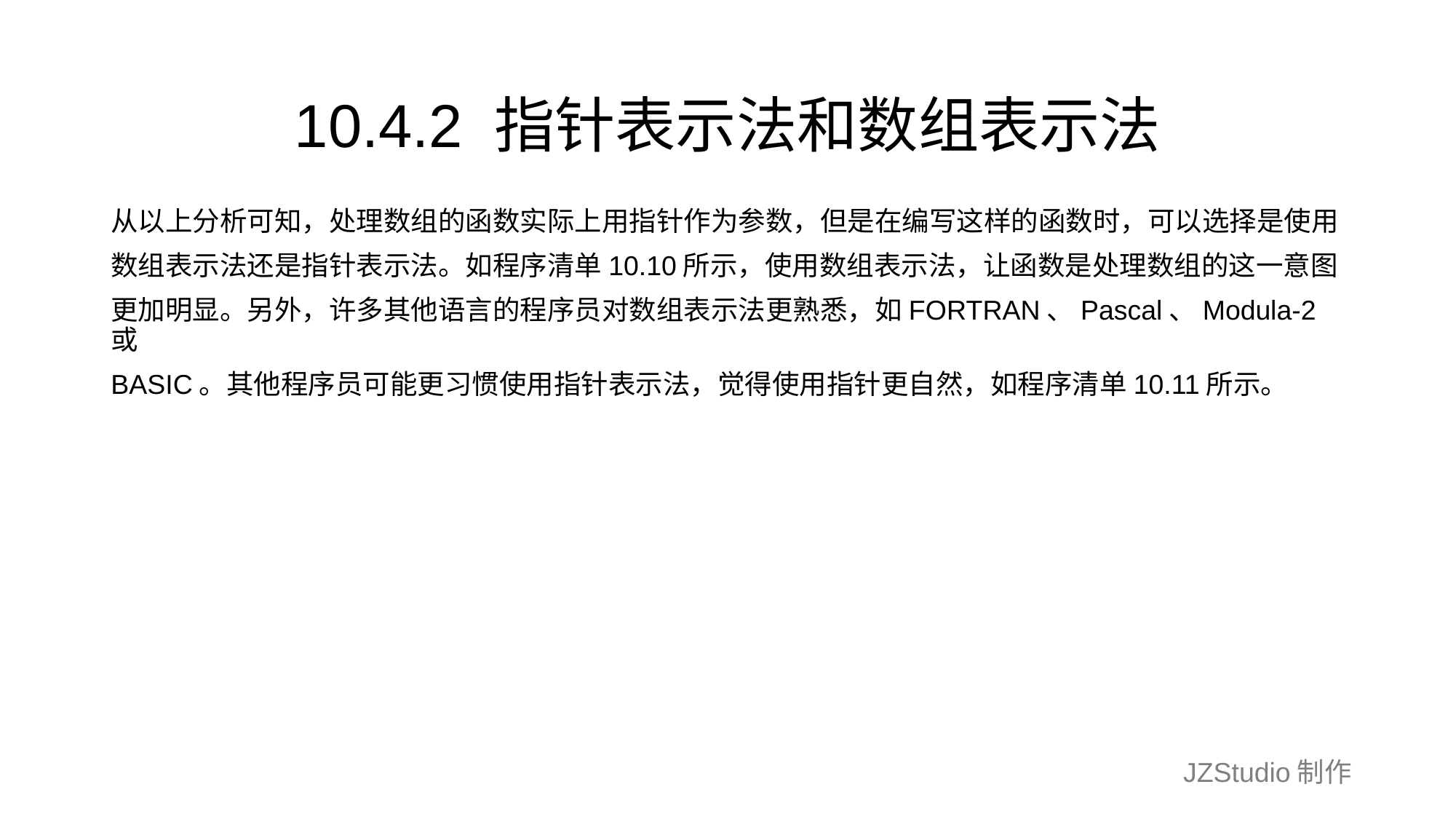

# 10.4.2 指针表示法和数组表示法
从以上分析可知，处理数组的函数实际上用指针作为参数，但是在编写这样的函数时，可以选择是使用
数组表示法还是指针表示法。如程序清单10.10所示，使用数组表示法，让函数是处理数组的这一意图
更加明显。另外，许多其他语言的程序员对数组表示法更熟悉，如FORTRAN、Pascal、Modula-2或
BASIC。其他程序员可能更习惯使用指针表示法，觉得使用指针更自然，如程序清单10.11所示。